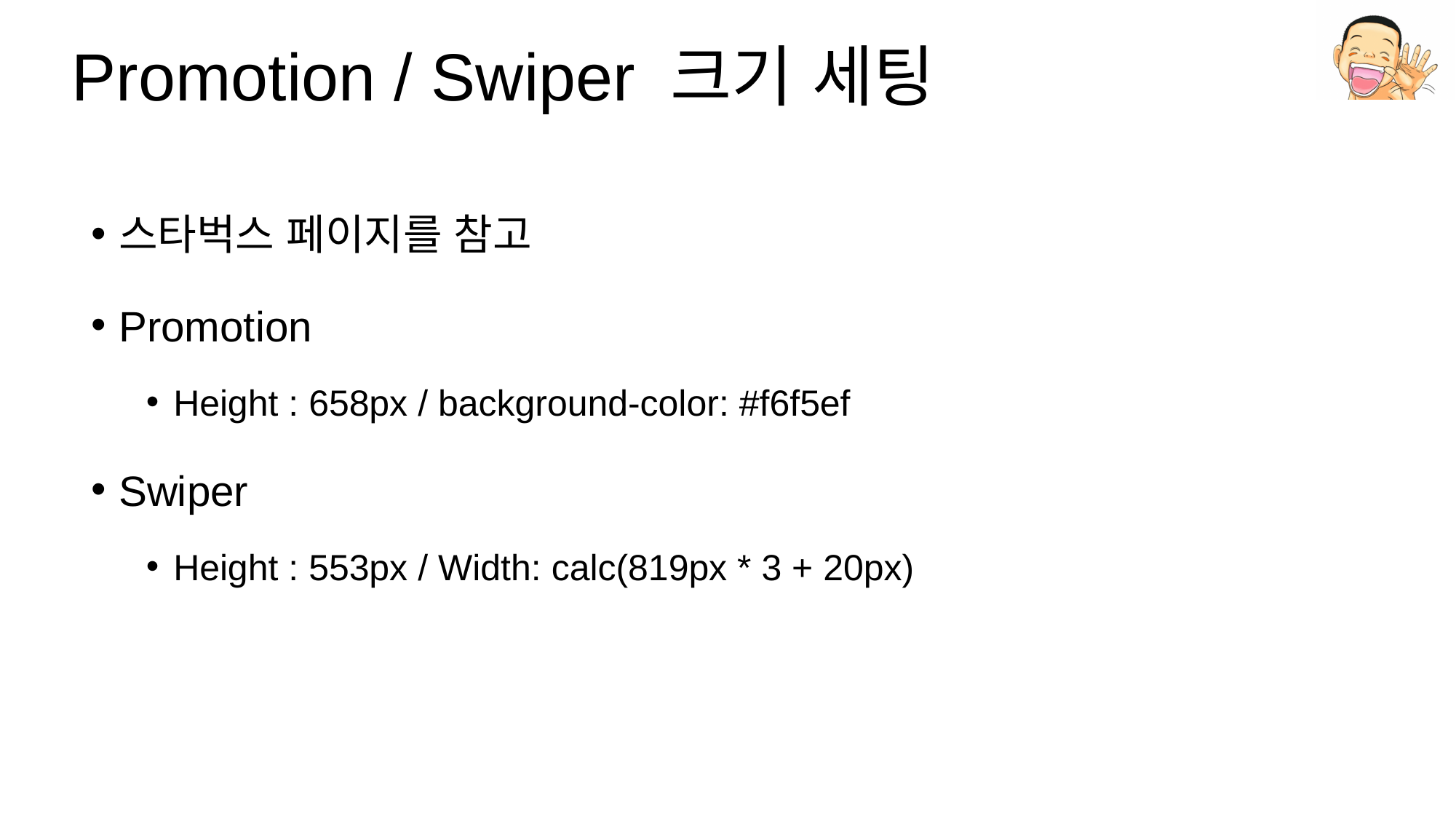

# Promotion / Swiper 크기 세팅

스타벅스 페이지를 참고
Promotion
Height : 658px / background-color: #f6f5ef
Swiper
Height : 553px / Width: calc(819px * 3 + 20px)